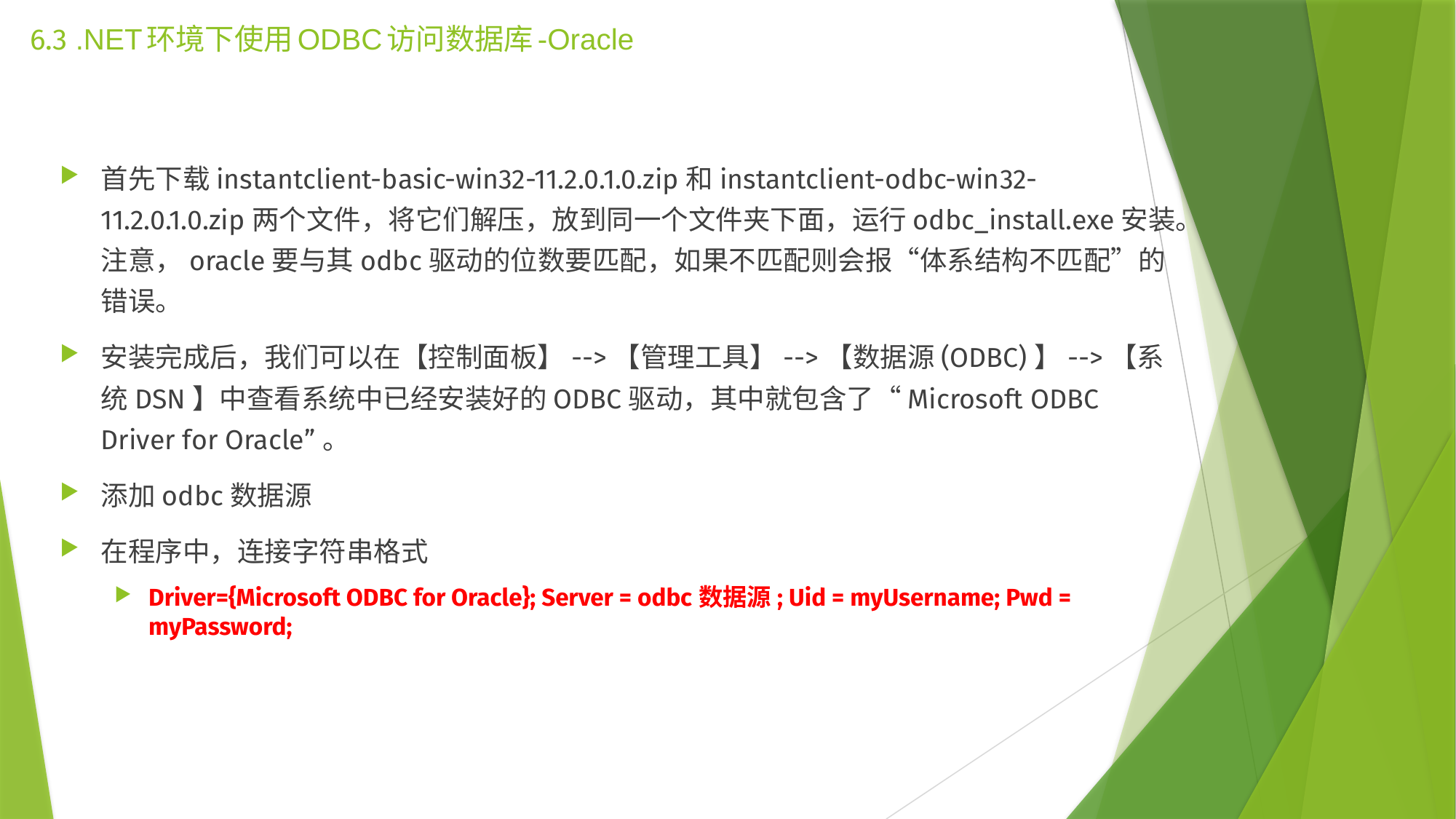

# 6.3 .NET环境下使用ODBC访问数据库-Oracle
首先下载instantclient-basic-win32-11.2.0.1.0.zip和instantclient-odbc-win32-11.2.0.1.0.zip两个文件，将它们解压，放到同一个文件夹下面，运行odbc_install.exe安装。注意，oracle要与其odbc驱动的位数要匹配，如果不匹配则会报“体系结构不匹配”的错误。
安装完成后，我们可以在【控制面板】-->【管理工具】-->【数据源(ODBC)】-->【系统DSN】中查看系统中已经安装好的ODBC驱动，其中就包含了“Microsoft ODBC Driver for Oracle”。
添加odbc数据源
在程序中，连接字符串格式
Driver={Microsoft ODBC for Oracle}; Server = odbc数据源; Uid = myUsername; Pwd = myPassword;